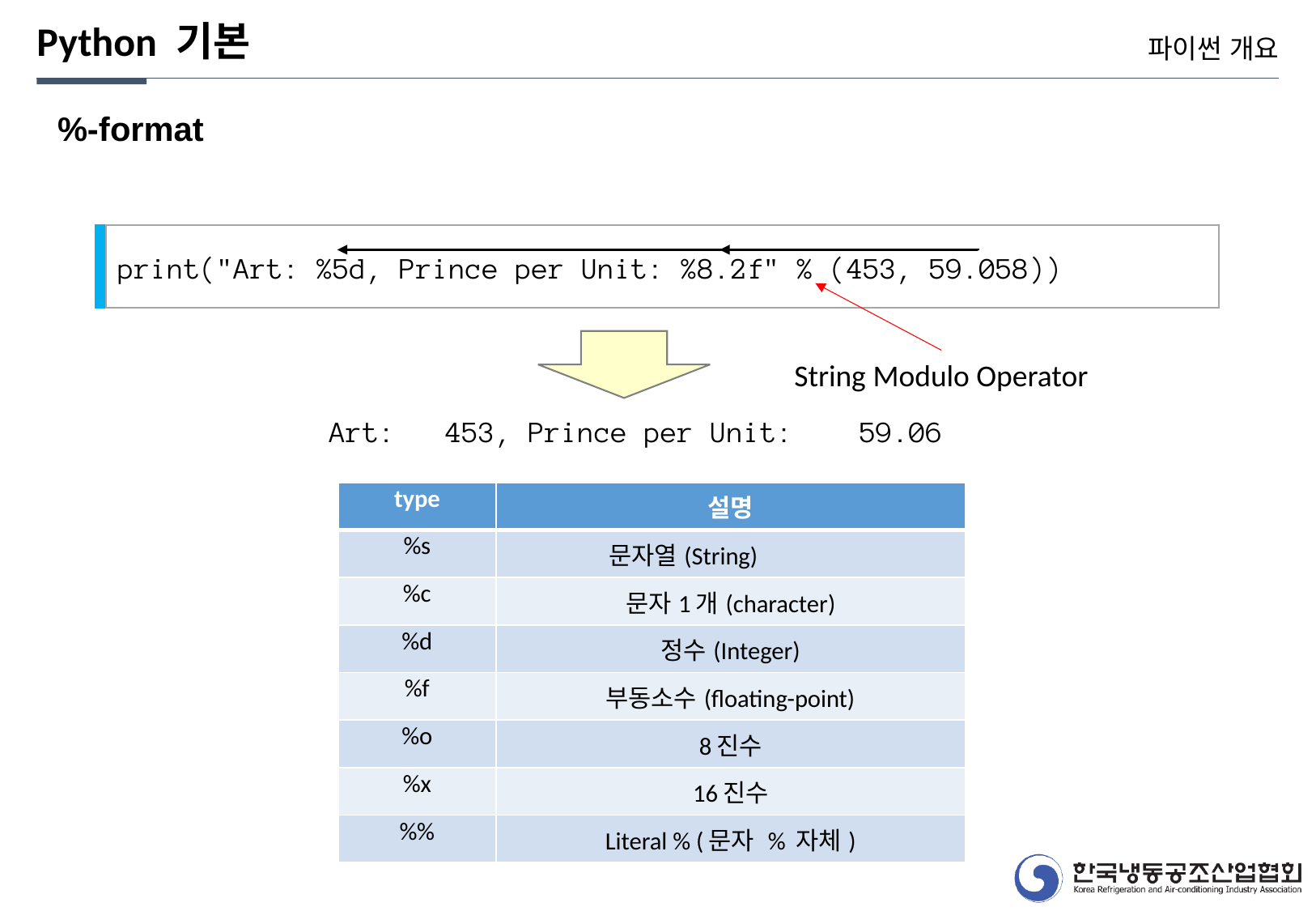

Python 기본
파이썬 개요
%-format

print("Art: %5d, Prince per Unit: %8.2f" % (453, 59.058))

String Modulo Operator
Art:   453, Prince per Unit:    59.06
| type | 설명 |
| --- | --- |
| %s | 문자열(String) |
| %c | 문자1개(character) |
| %d | 정수(Integer) |
| %f | 부동소수(floating-point) |
| %o | 8진수 |
| %x | 16진수 |
| %% | Literal % (문자 % 자체) |